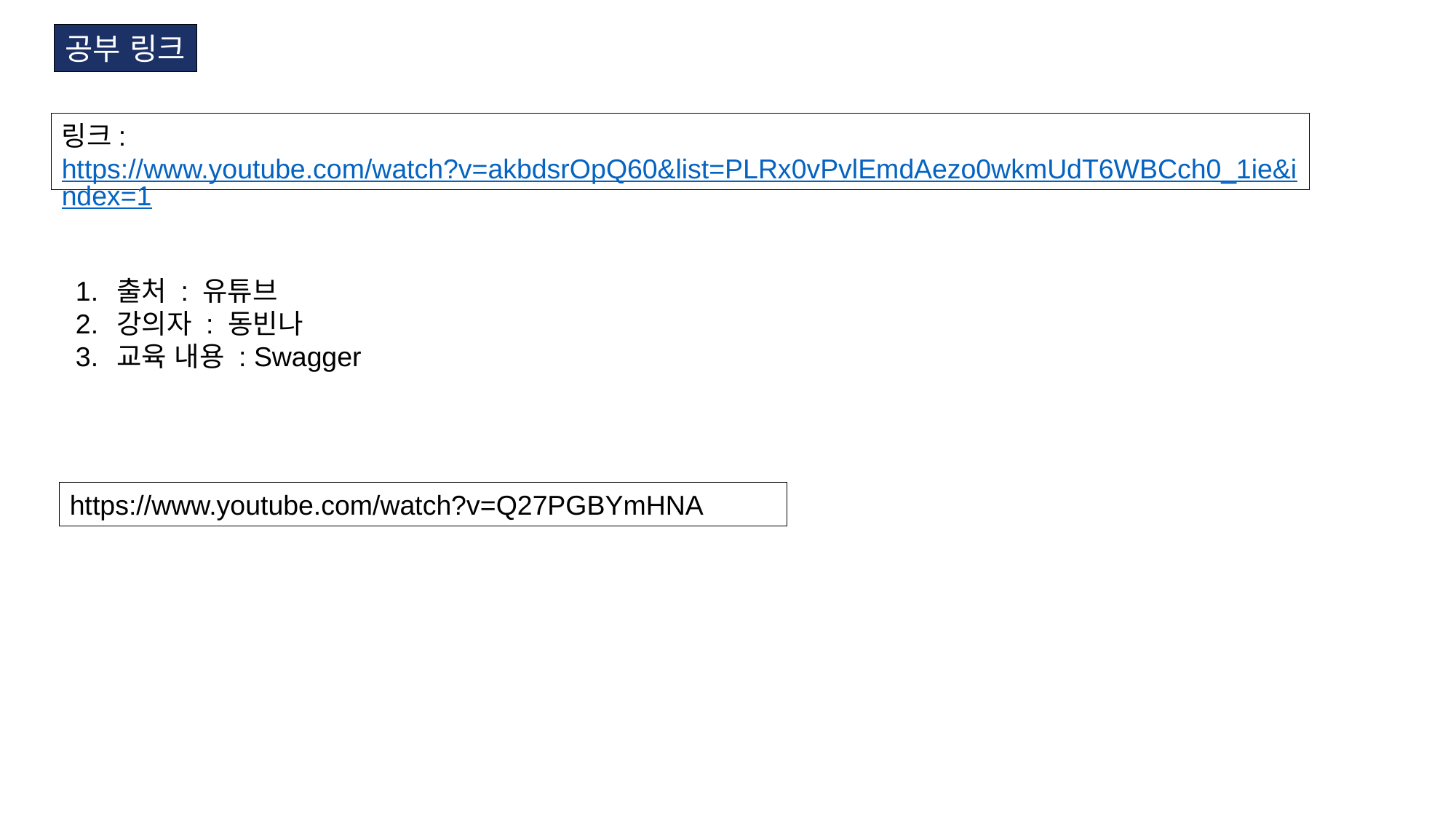

공부 링크
링크:
https://www.youtube.com/watch?v=akbdsrOpQ60&list=PLRx0vPvlEmdAezo0wkmUdT6WBCch0_1ie&index=1
출처 : 유튜브
강의자 : 동빈나
교육 내용 : Swagger
https://www.youtube.com/watch?v=Q27PGBYmHNA